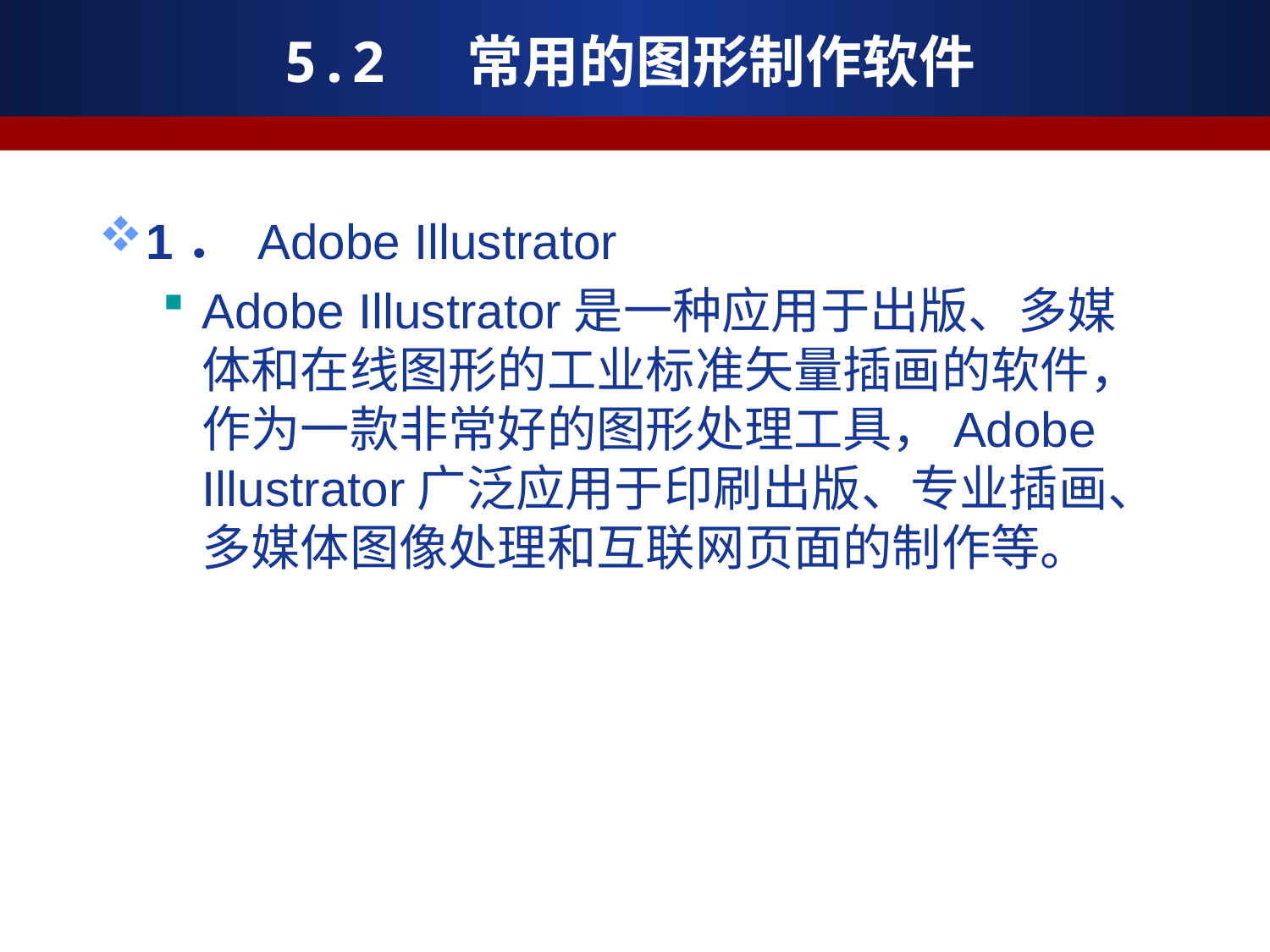

# 5.2  常用的图形制作软件
1． Adobe Illustrator
Adobe Illustrator是一种应用于出版、多媒体和在线图形的工业标准矢量插画的软件，作为一款非常好的图形处理工具，Adobe Illustrator广泛应用于印刷出版、专业插画、多媒体图像处理和互联网页面的制作等。